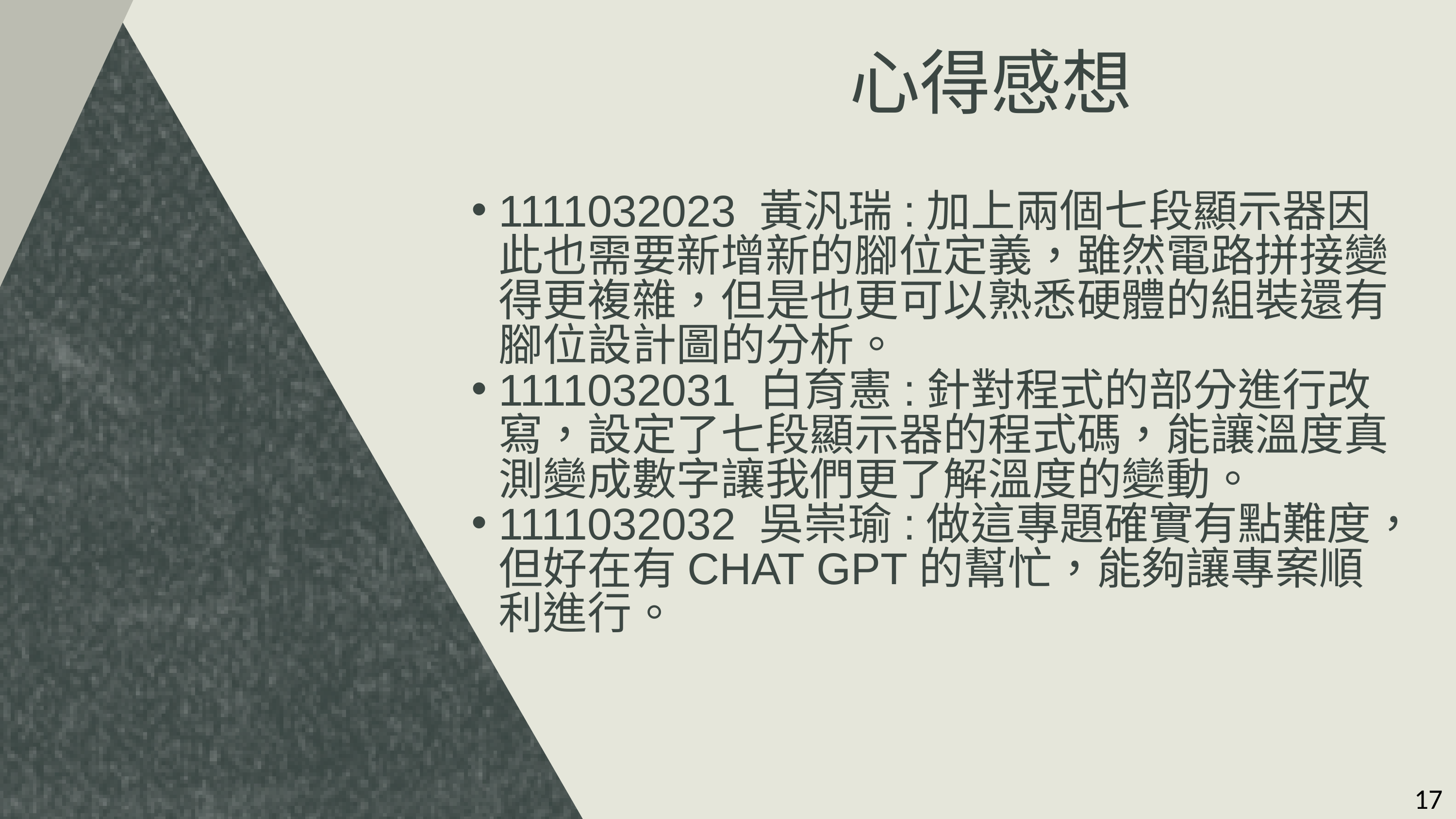

心得感想
1111032023 黃汎瑞:加上兩個七段顯示器因此也需要新增新的腳位定義，雖然電路拼接變得更複雜，但是也更可以熟悉硬體的組裝還有腳位設計圖的分析。
1111032031 白育憲:針對程式的部分進行改寫，設定了七段顯示器的程式碼，能讓溫度真測變成數字讓我們更了解溫度的變動。
1111032032 吳崇瑜:做這專題確實有點難度，但好在有CHAT GPT的幫忙，能夠讓專案順利進行。
17